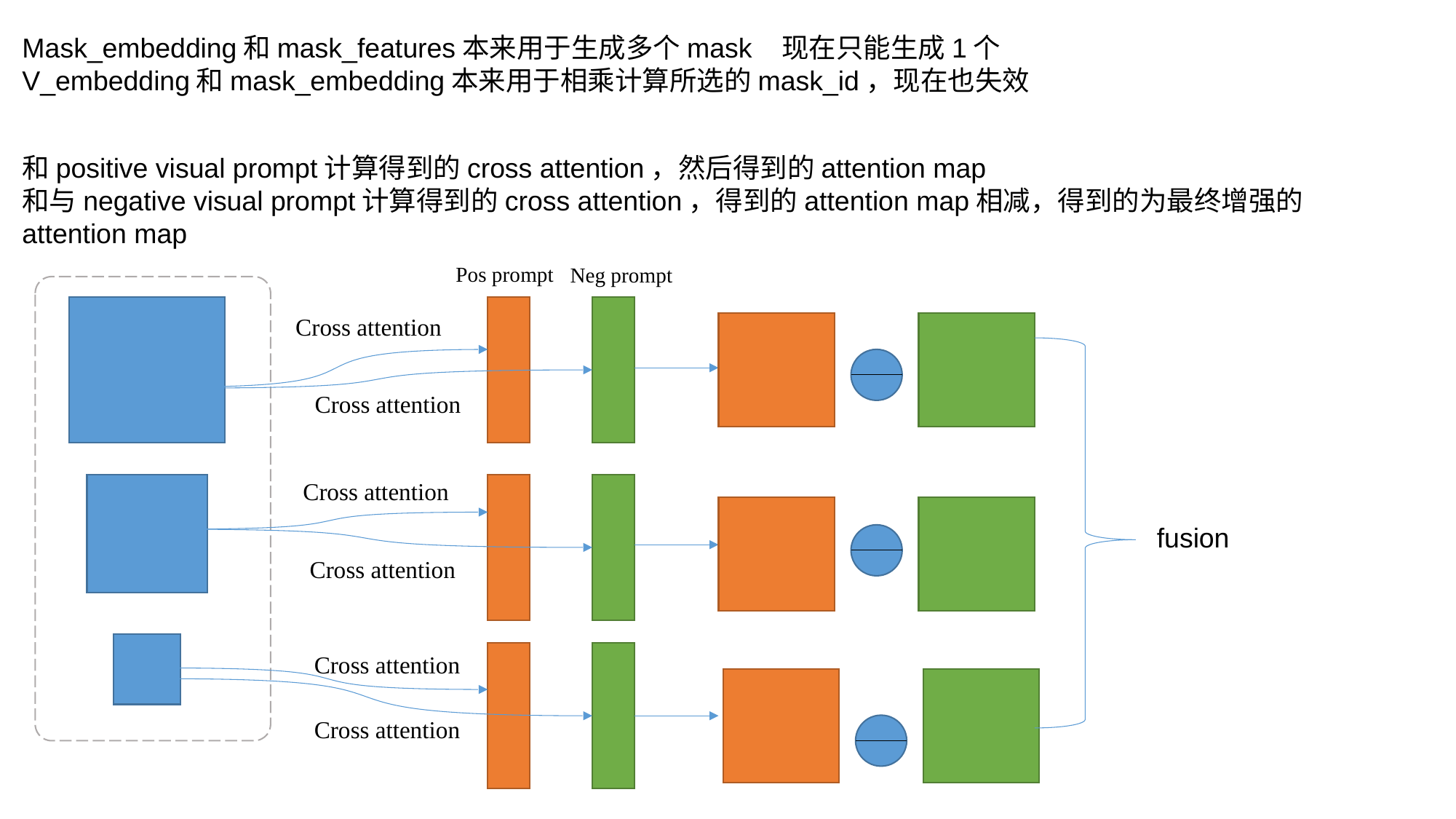

Mask_embedding和mask_features本来用于生成多个mask   现在只能生成1个
V_embedding和mask_embedding本来用于相乘计算所选的mask_id，现在也失效
和positive visual prompt计算得到的cross attention，然后得到的attention map
和与negative visual prompt计算得到的cross attention，得到的attention map相减，得到的为最终增强的attention map
Pos prompt
Neg prompt

Cross attention

Cross attention
Cross attention

fusion

Cross attention

Cross attention

Cross attention